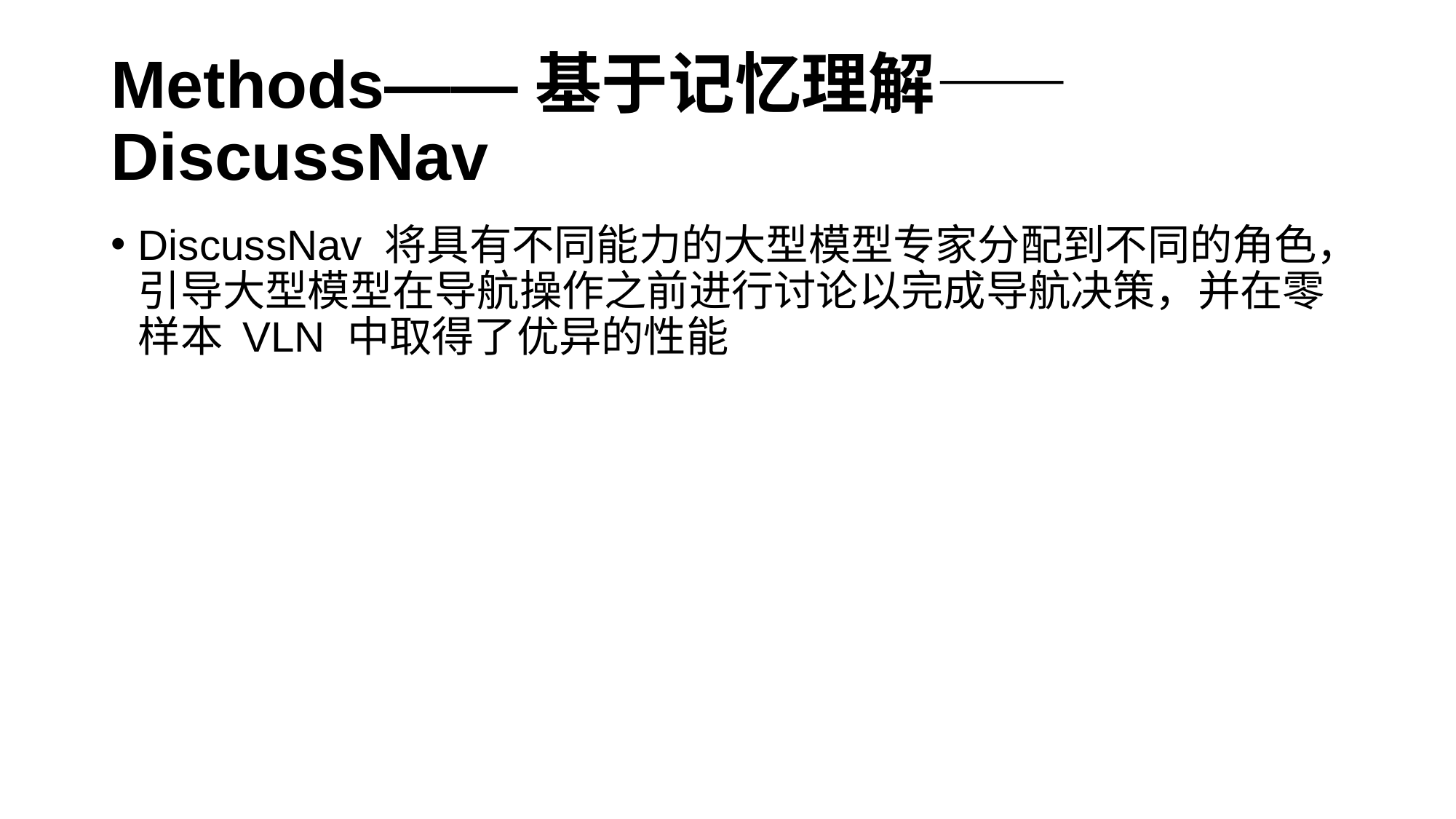

# Methods——基于记忆理解——DiscussNav
DiscussNav 将具有不同能力的大型模型专家分配到不同的角色，引导大型模型在导航操作之前进行讨论以完成导航决策，并在零样本 VLN 中取得了优异的性能